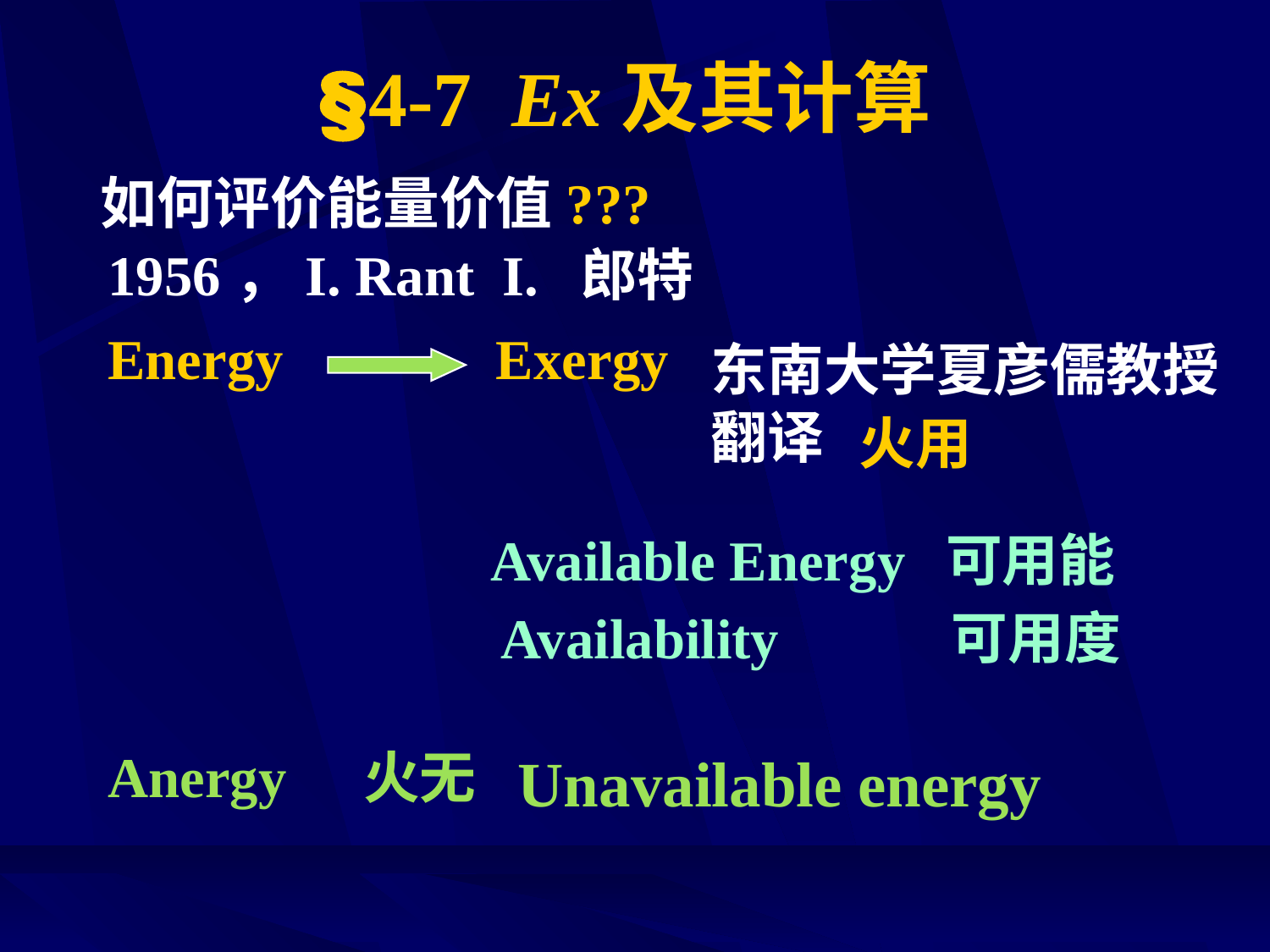

# §4-7  Ex及其计算
如何评价能量价值???
1956，I. Rant  I.  郎特
Energy               Exergy

东南大学夏彦儒教授翻译
火用
Available Energy
可用能
Availability
可用度
Anergy
火无
Unavailable energy